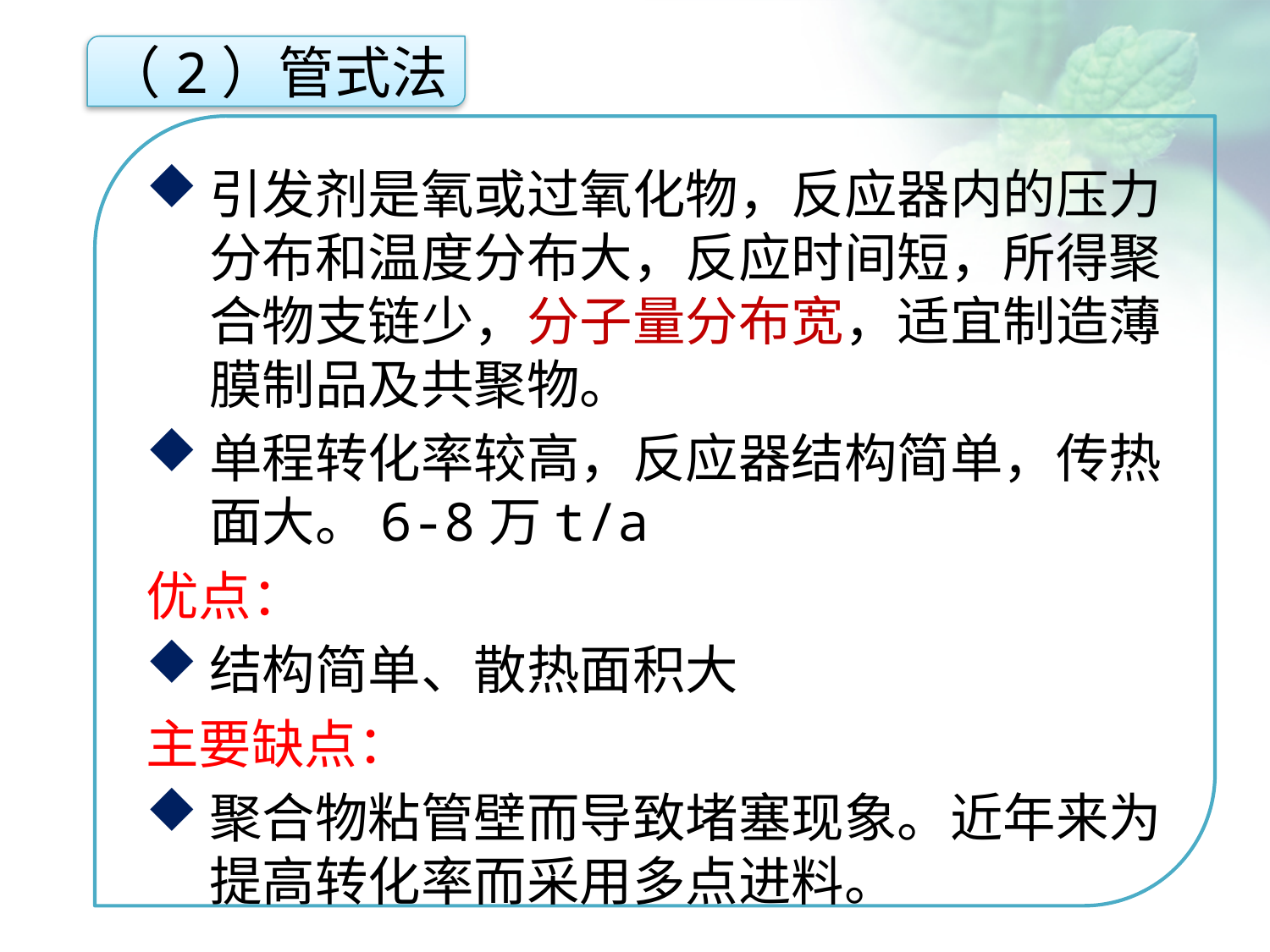

（2）管式法
引发剂是氧或过氧化物，反应器内的压力分布和温度分布大，反应时间短，所得聚合物支链少，分子量分布宽，适宜制造薄膜制品及共聚物。
单程转化率较高，反应器结构简单，传热面大。6-8万t/a
优点：
结构简单、散热面积大
主要缺点：
聚合物粘管壁而导致堵塞现象。近年来为提高转化率而采用多点进料。
点击添加文本
点击添加文本
点击添加文本
点击添加文本